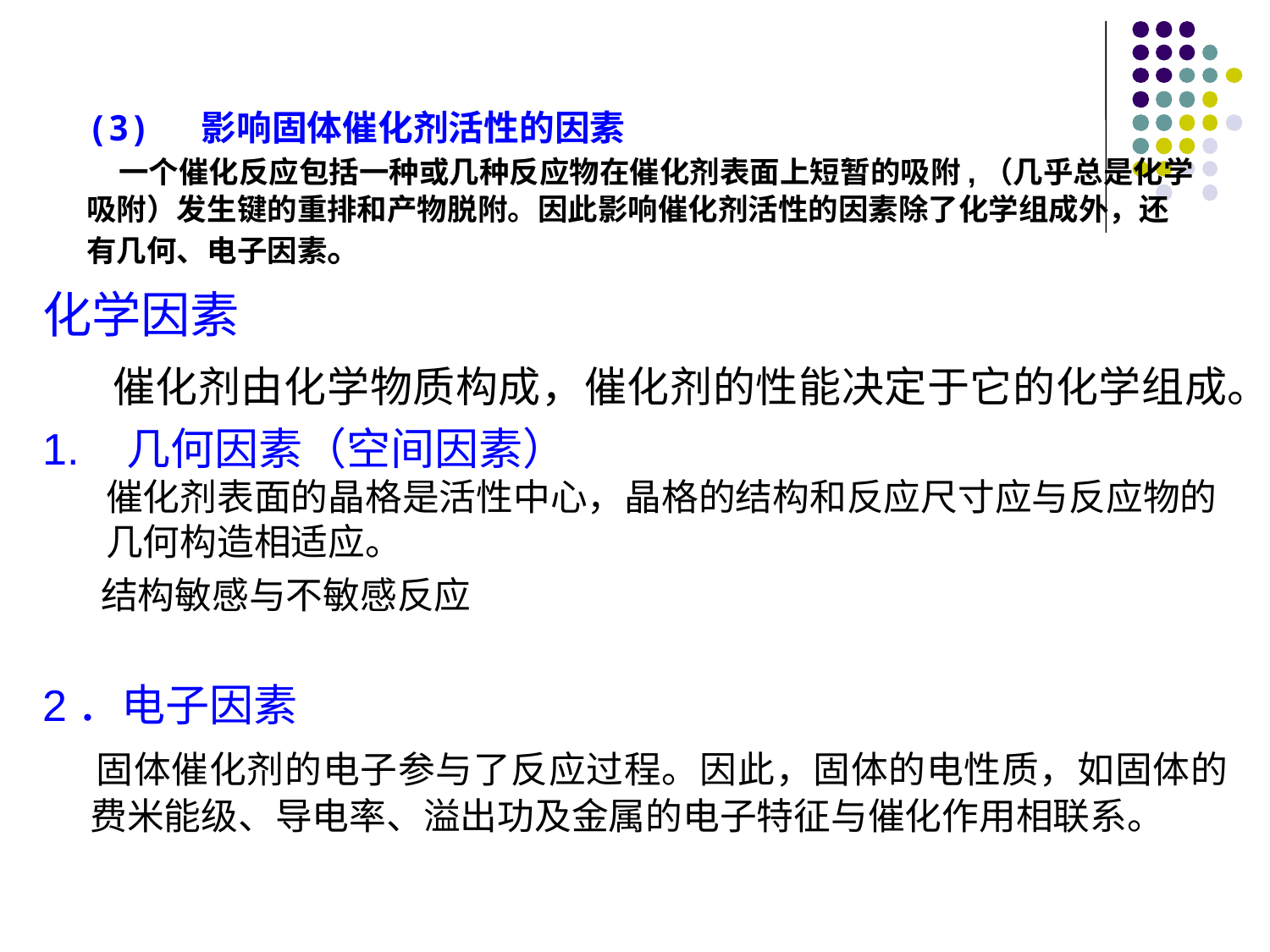

# (3)  影响固体催化剂活性的因素 一个催化反应包括一种或几种反应物在催化剂表面上短暂的吸附,（几乎总是化学吸附）发生键的重排和产物脱附。因此影响催化剂活性的因素除了化学组成外，还有几何、电子因素。
化学因素
     催化剂由化学物质构成，催化剂的性能决定于它的化学组成。
1.   几何因素（空间因素）
催化剂表面的晶格是活性中心，晶格的结构和反应尺寸应与反应物的几何构造相适应。
      结构敏感与不敏感反应
2．电子因素
    固体催化剂的电子参与了反应过程。因此，固体的电性质，如固体的费米能级、导电率、溢出功及金属的电子特征与催化作用相联系。